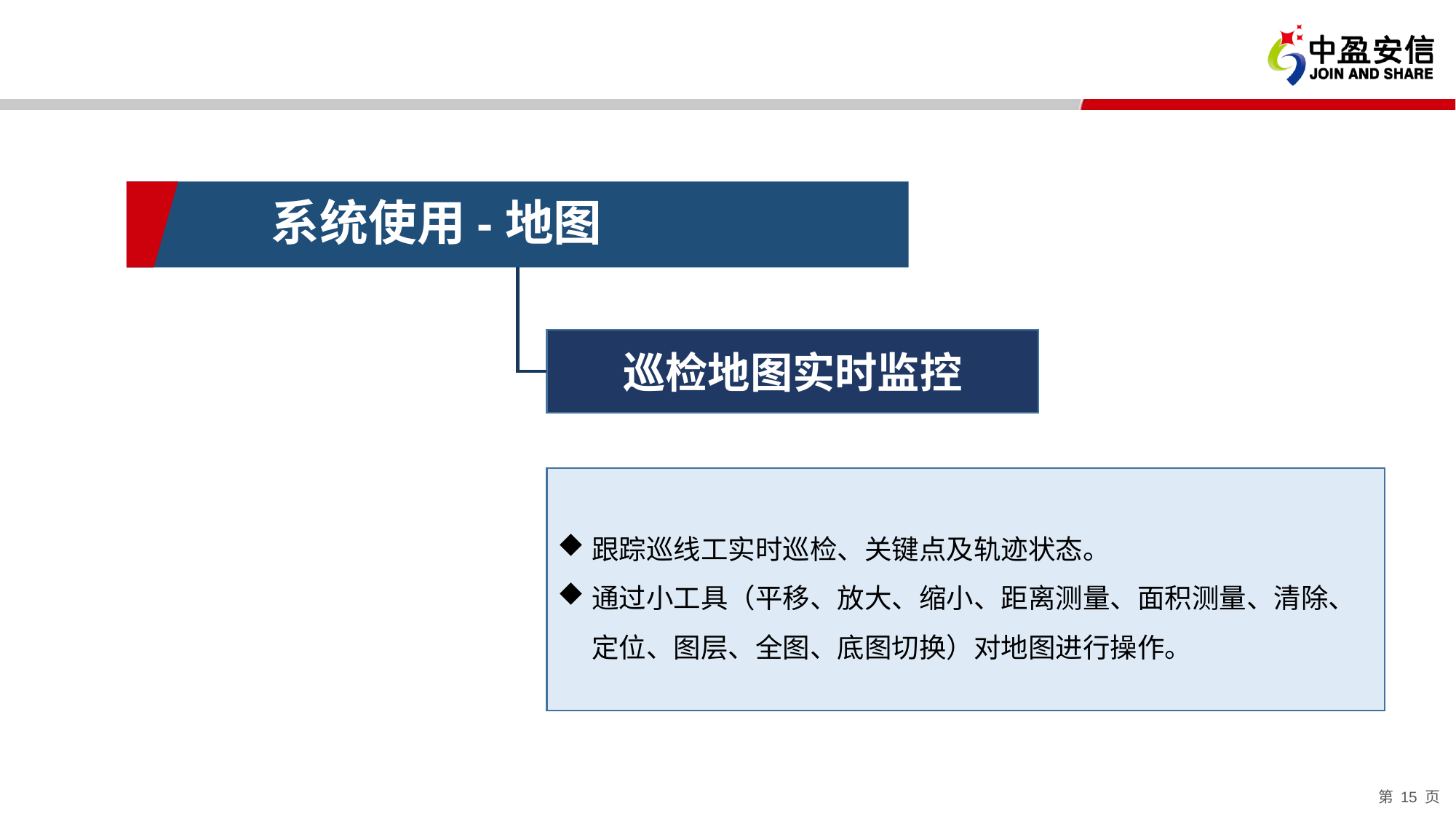

系统使用-地图
巡检地图实时监控
跟踪巡线工实时巡检、关键点及轨迹状态。
通过小工具（平移、放大、缩小、距离测量、面积测量、清除、定位、图层、全图、底图切换）对地图进行操作。